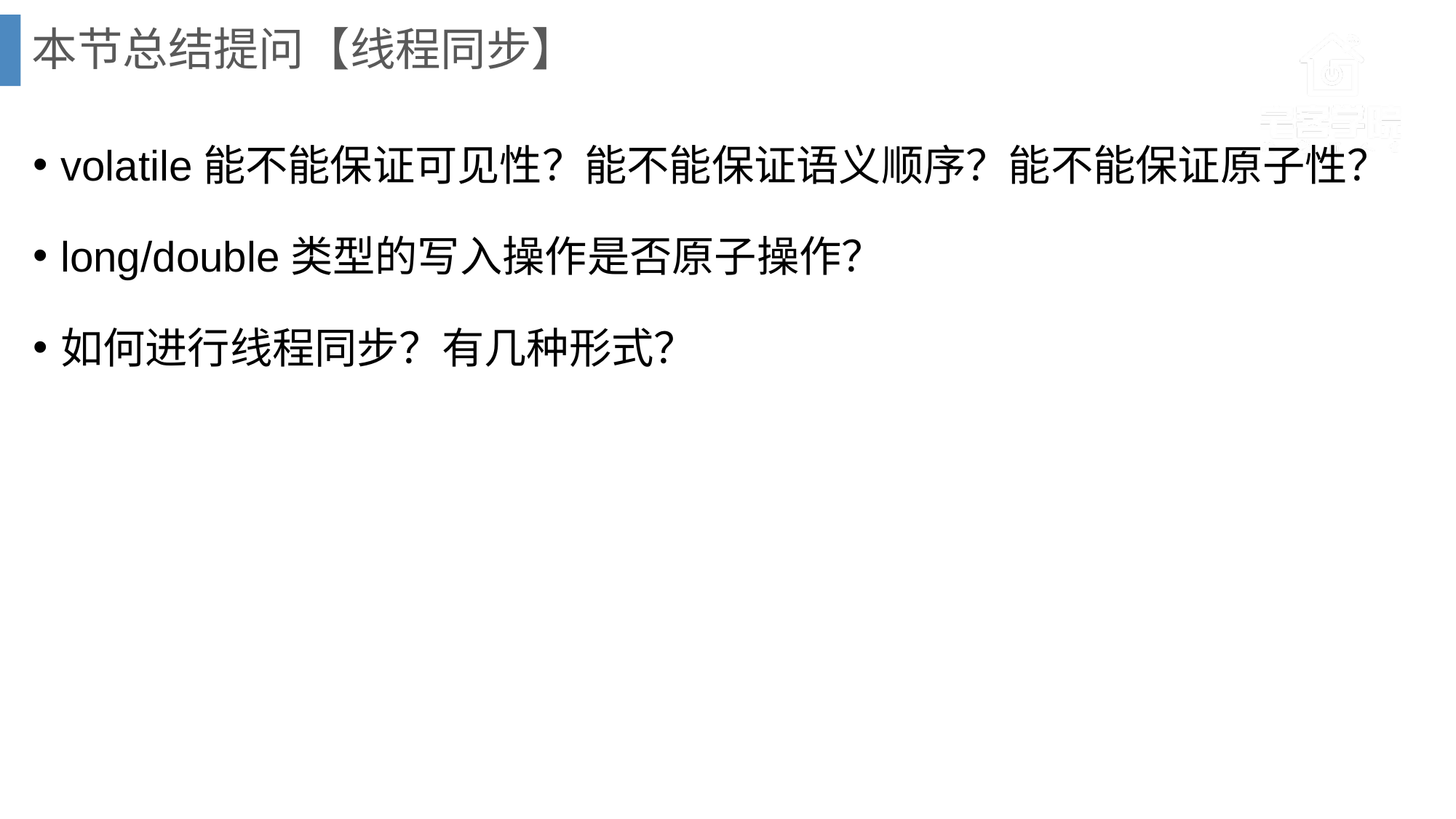

# 本节总结提问【线程同步】
volatile能不能保证可见性？能不能保证语义顺序？能不能保证原子性？
long/double类型的写入操作是否原子操作？
如何进行线程同步？有几种形式？